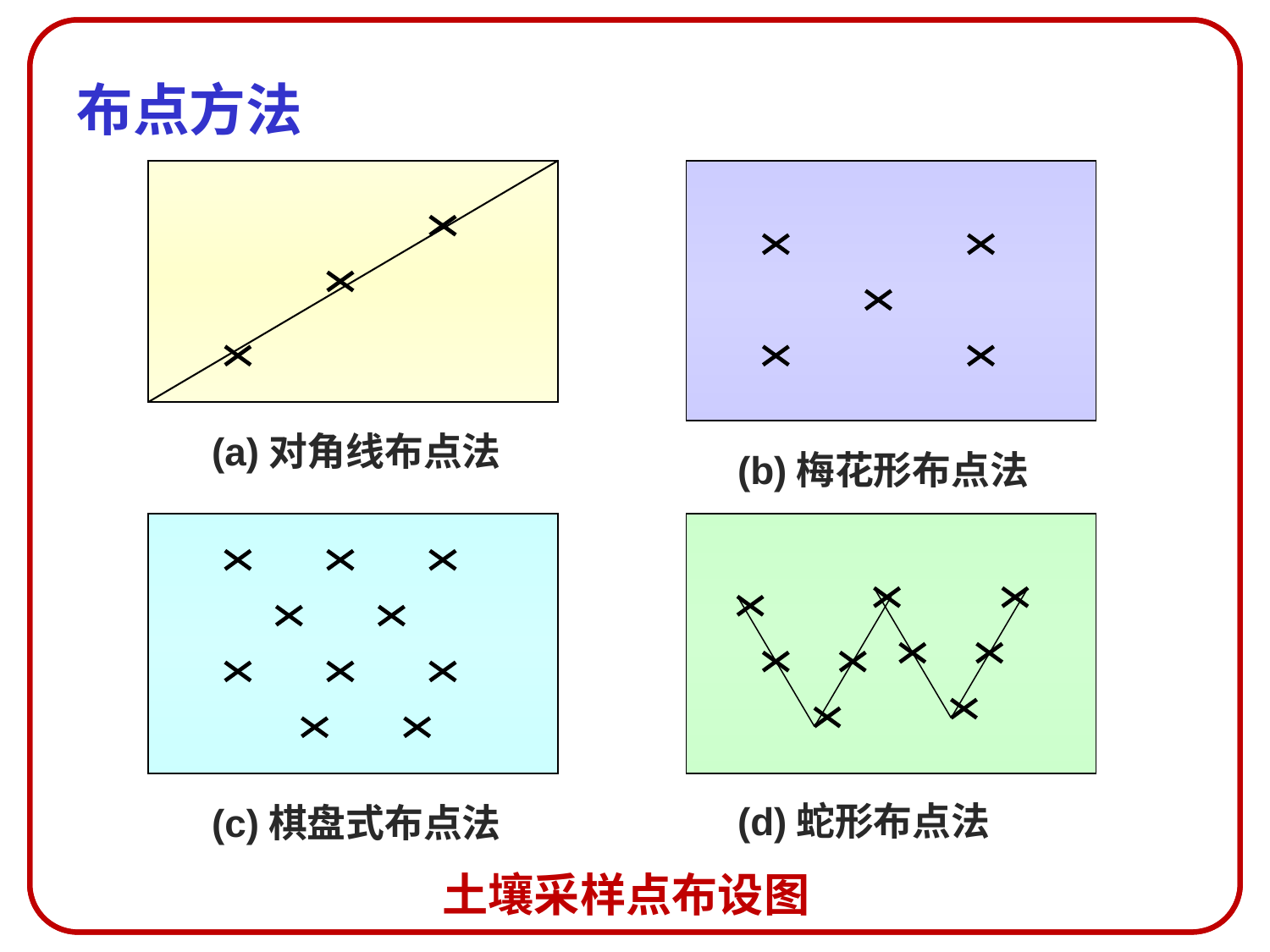

布点方法

(a)对角线布点法
(b)梅花形布点法

(d)蛇形布点法
(c)棋盘式布点法
土壤采样点布设图